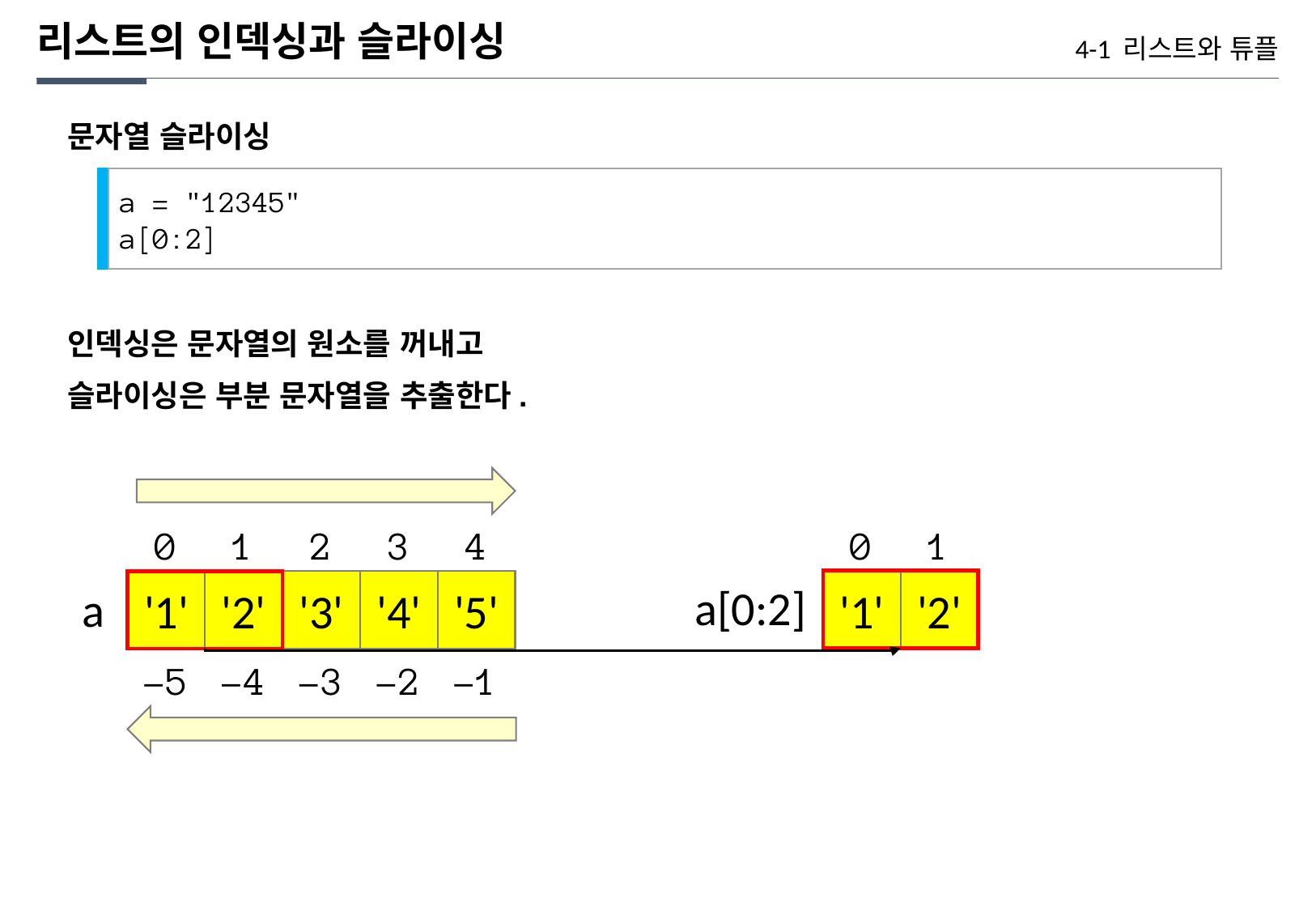

리스트의 인덱싱과 슬라이싱
4-1 리스트와 튜플
문자열 슬라이싱

a = "12345"
a[0:2]
인덱싱은 문자열의 원소를 꺼내고
슬라이싱은 부분 문자열을 추출한다.

0
1
2
3
4
0
1

'1'

'2'
'3'
'4'
'5'
'1'
'2'
a[0:2]
a
-5
-4
-3
-2
-1